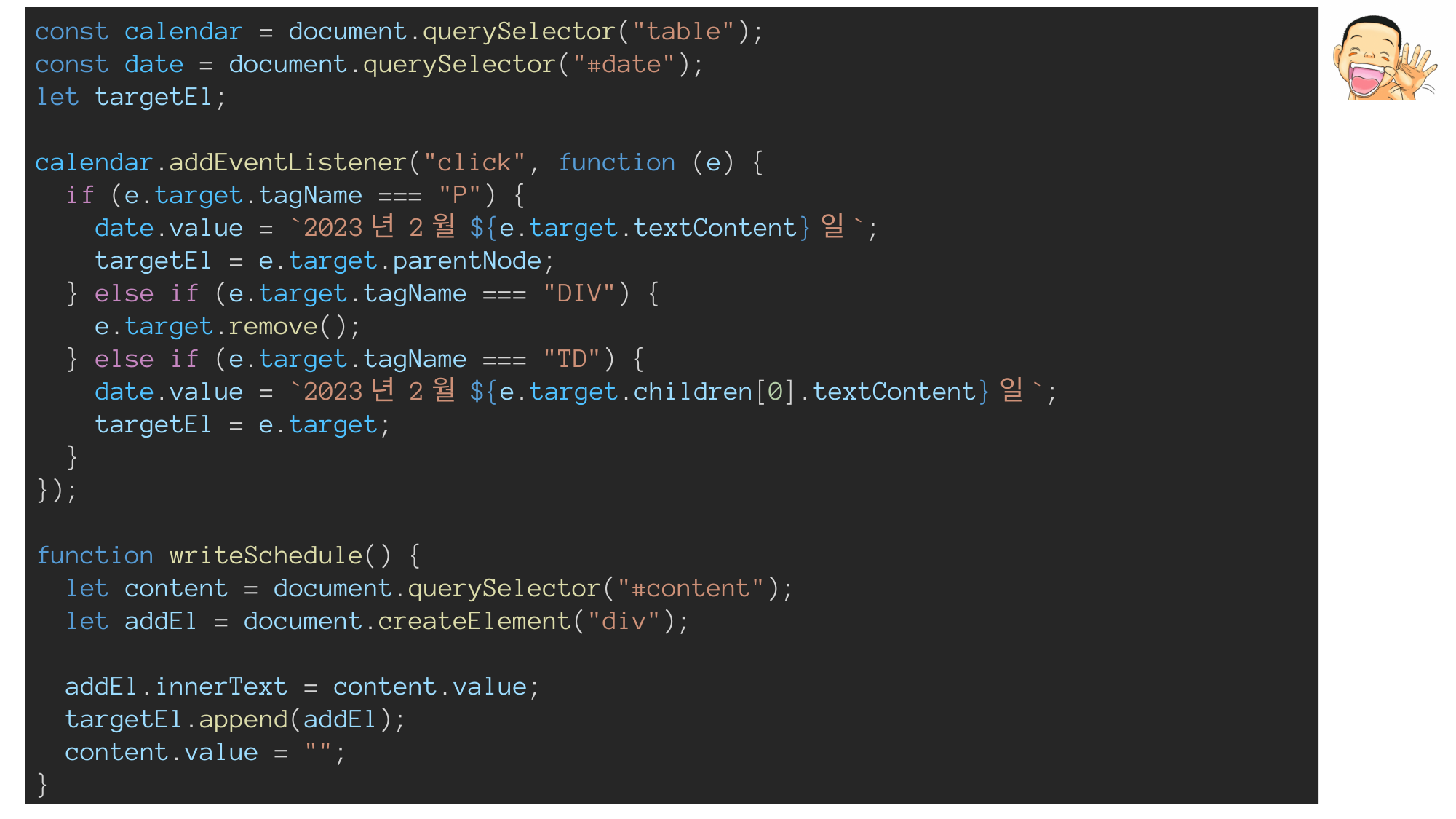

const calendar = document.querySelector("table");
const date = document.querySelector("#date");
let targetEl;
calendar.addEventListener("click", function (e) {
  if (e.target.tagName === "P") {
    date.value = `2023년 2월 ${e.target.textContent}일`;
    targetEl = e.target.parentNode;
  } else if (e.target.tagName === "DIV") {
    e.target.remove();
  } else if (e.target.tagName === "TD") {
    date.value = `2023년 2월 ${e.target.children[0].textContent}일`;
    targetEl = e.target;
  }
});
function writeSchedule() {
  let content = document.querySelector("#content");
  let addEl = document.createElement("div");

  addEl.innerText = content.value;
  targetEl.append(addEl);
  content.value = "";
}